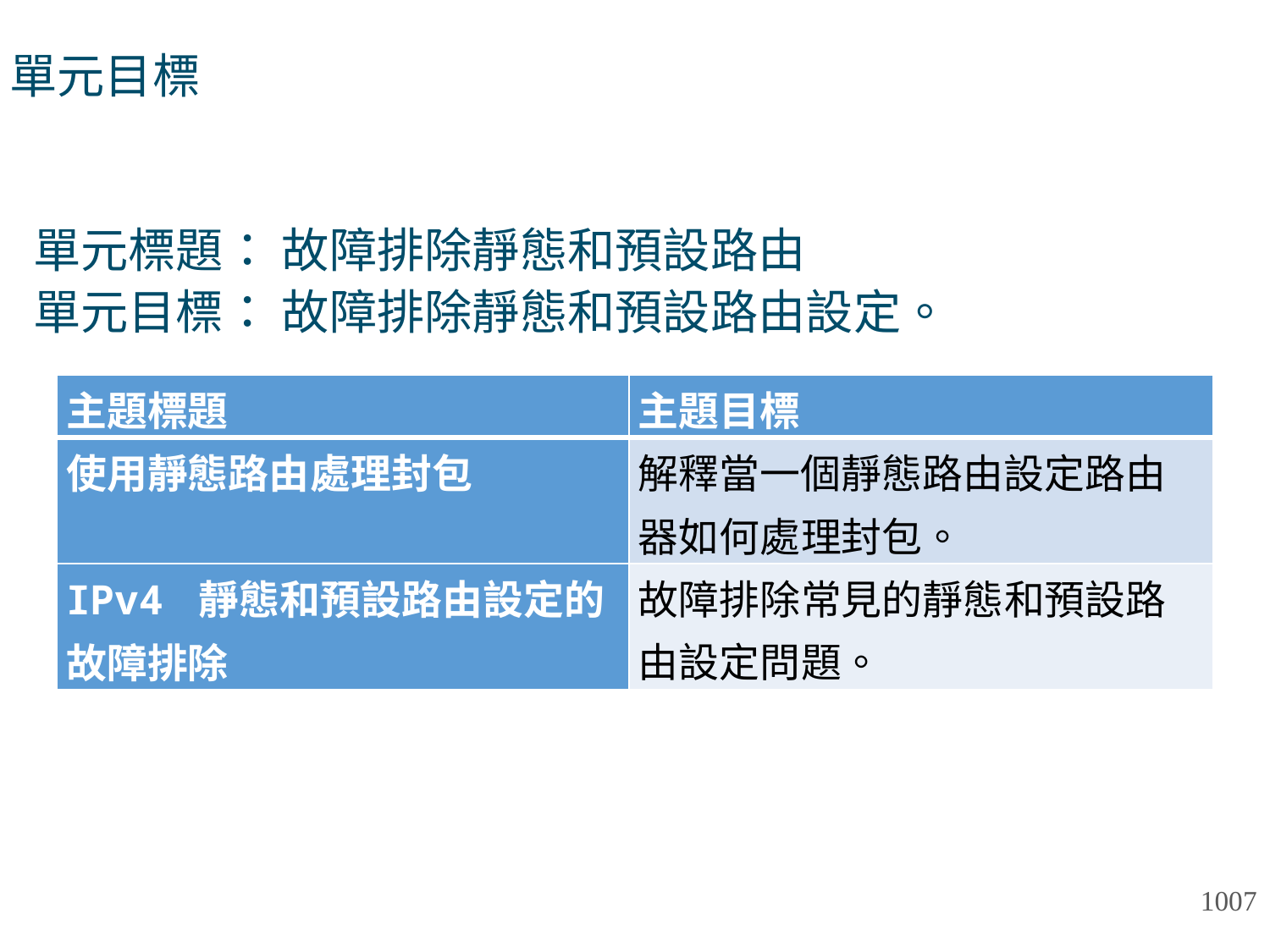

# 單元目標
單元標題： 故障排除靜態和預設路由
單元目標： 故障排除靜態和預設路由設定。
| 主題標題 | 主題目標 |
| --- | --- |
| 使用靜態路由處理封包 | 解釋當一個靜態路由設定路由器如何處理封包。 |
| IPv4 靜態和預設路由設定的故障排除 | 故障排除常見的靜態和預設路由設定問題。 |
1007